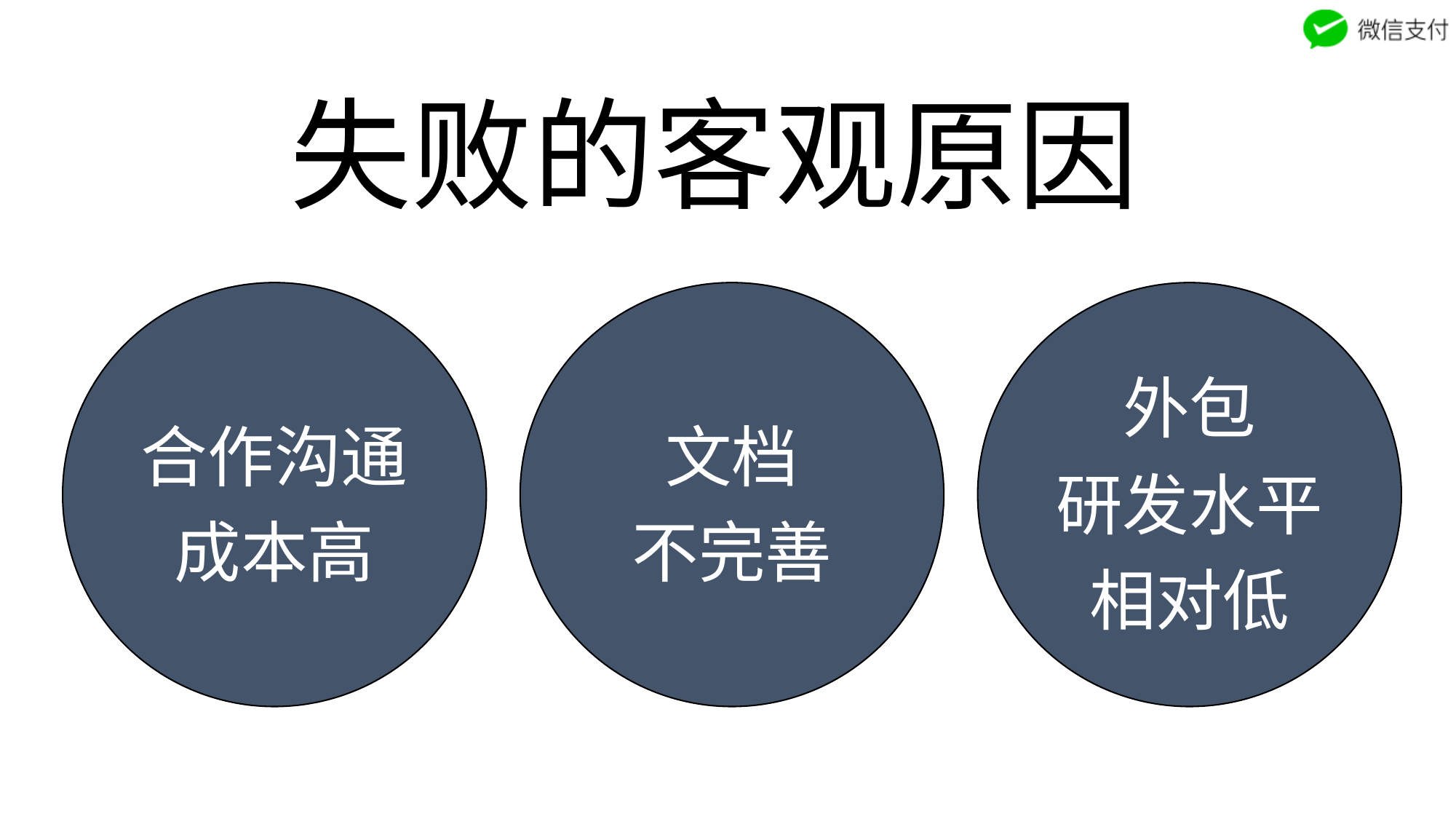

失败的客观原因
合作沟通
成本高
文档
不完善
外包
研发水平
相对低